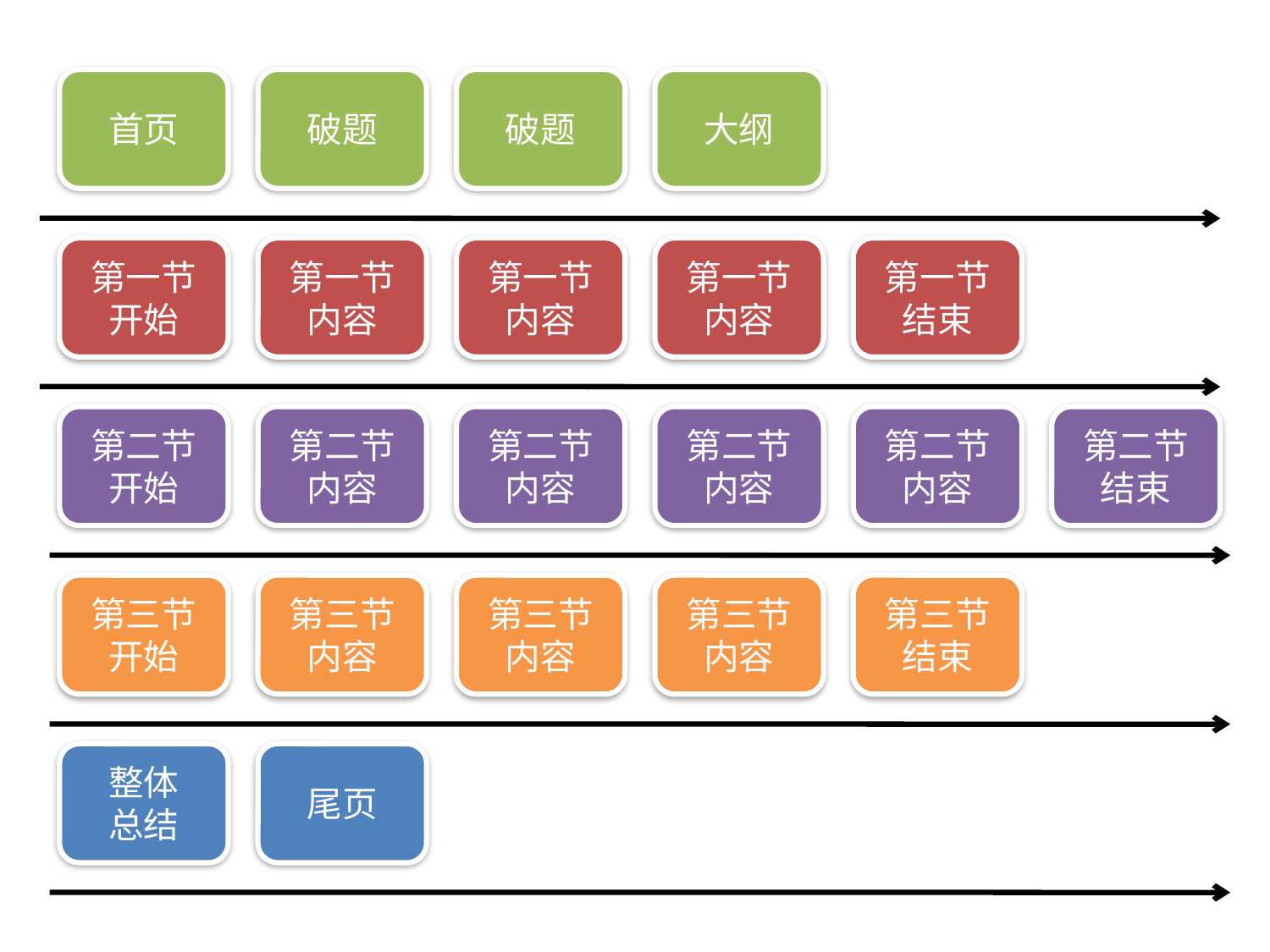

首页
破题
破题
大纲
第一节
开始
第一节
内容
第一节
内容
第一节
内容
第一节
结束
第二节
开始
第二节
内容
第二节
内容
第二节
内容
第二节
内容
第二节
结束
第三节
开始
第三节
内容
第三节
内容
第三节
内容
第三节
结束
整体
总结
尾页